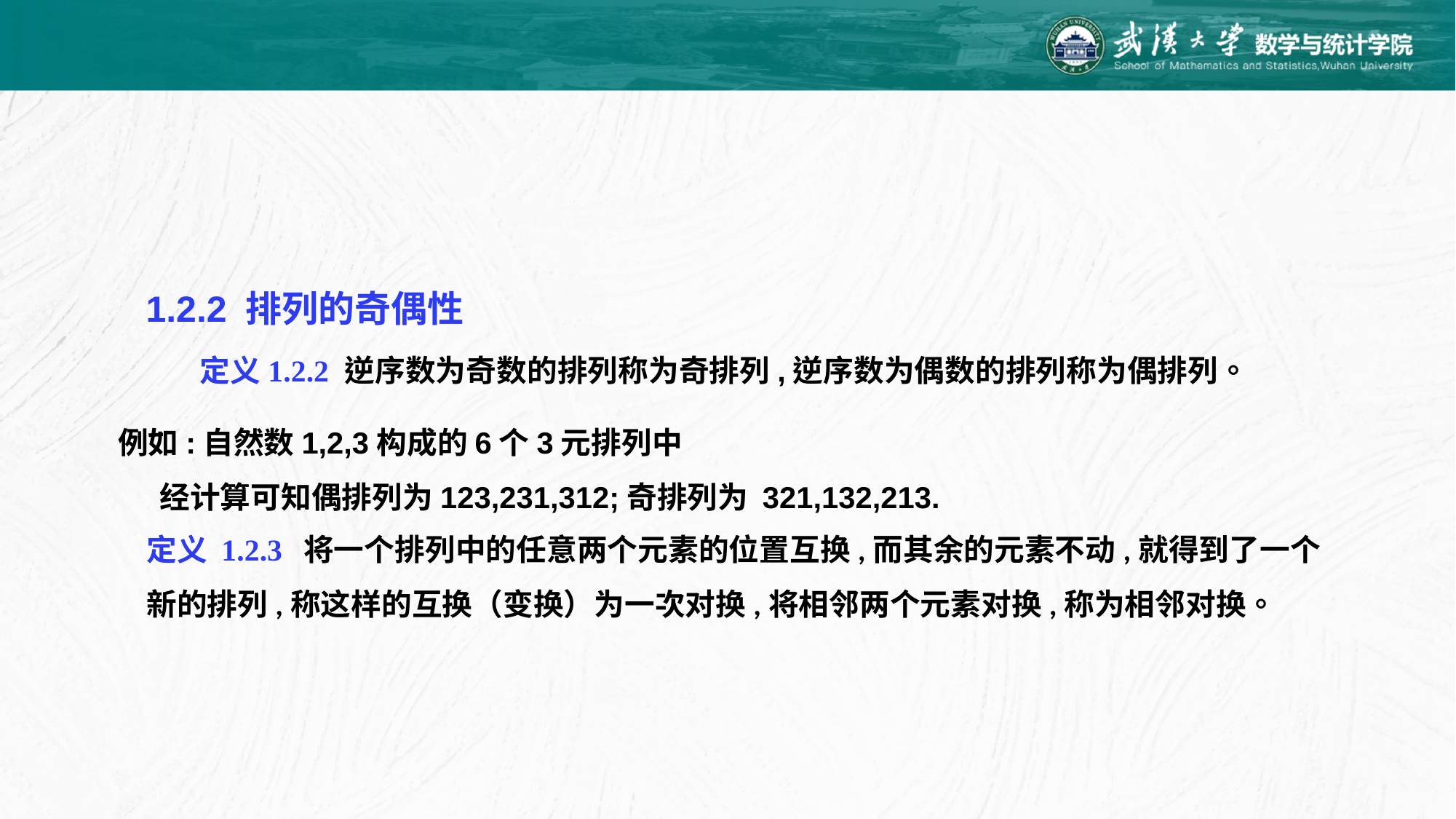

1.2.2 排列的奇偶性
定义1.2.2 逆序数为奇数的排列称为奇排列,逆序数为偶数的排列称为偶排列。
例如:自然数1,2,3构成的6个3元排列中
     经计算可知偶排列为123,231,312;奇排列为 321,132,213.
定义 1.2.3  将一个排列中的任意两个元素的位置互换,而其余的元素不动,就得到了一个新的排列,称这样的互换（变换）为一次对换,将相邻两个元素对换,称为相邻对换。